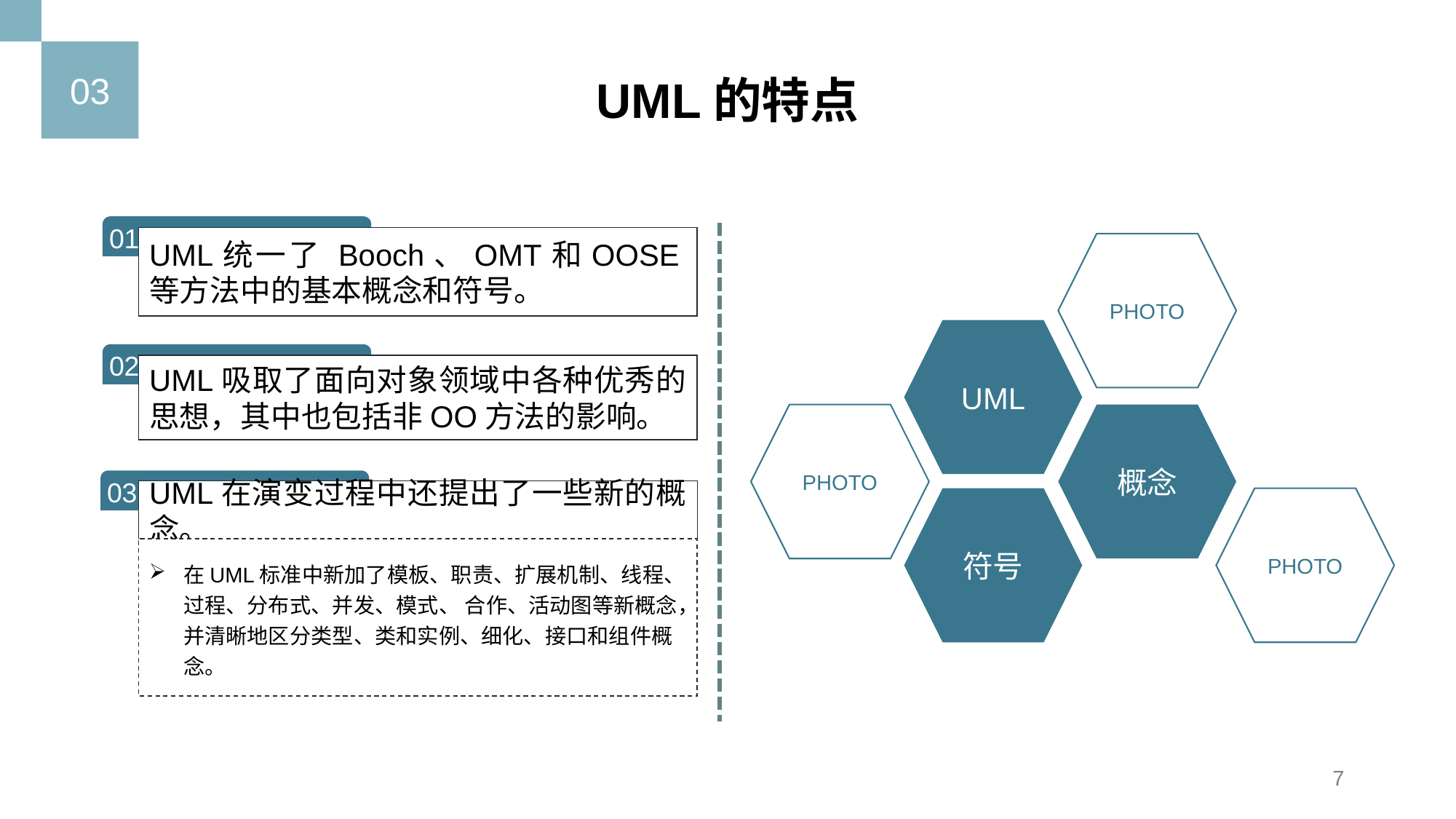

03
UML的特点
01
UML统一了 Booch、OMT和OOSE等方法中的基本概念和符号。
PHOTO
UML
02
UML吸取了面向对象领域中各种优秀的思想，其中也包括非OO方法的影响。
PHOTO
概念
03
UML在演变过程中还提出了一些新的概念。
符号
PHOTO
在UML标准中新加了模板、职责、扩展机制、线程、过程、分布式、并发、模式、 合作、活动图等新概念，并清晰地区分类型、类和实例、细化、接口和组件概念。
7